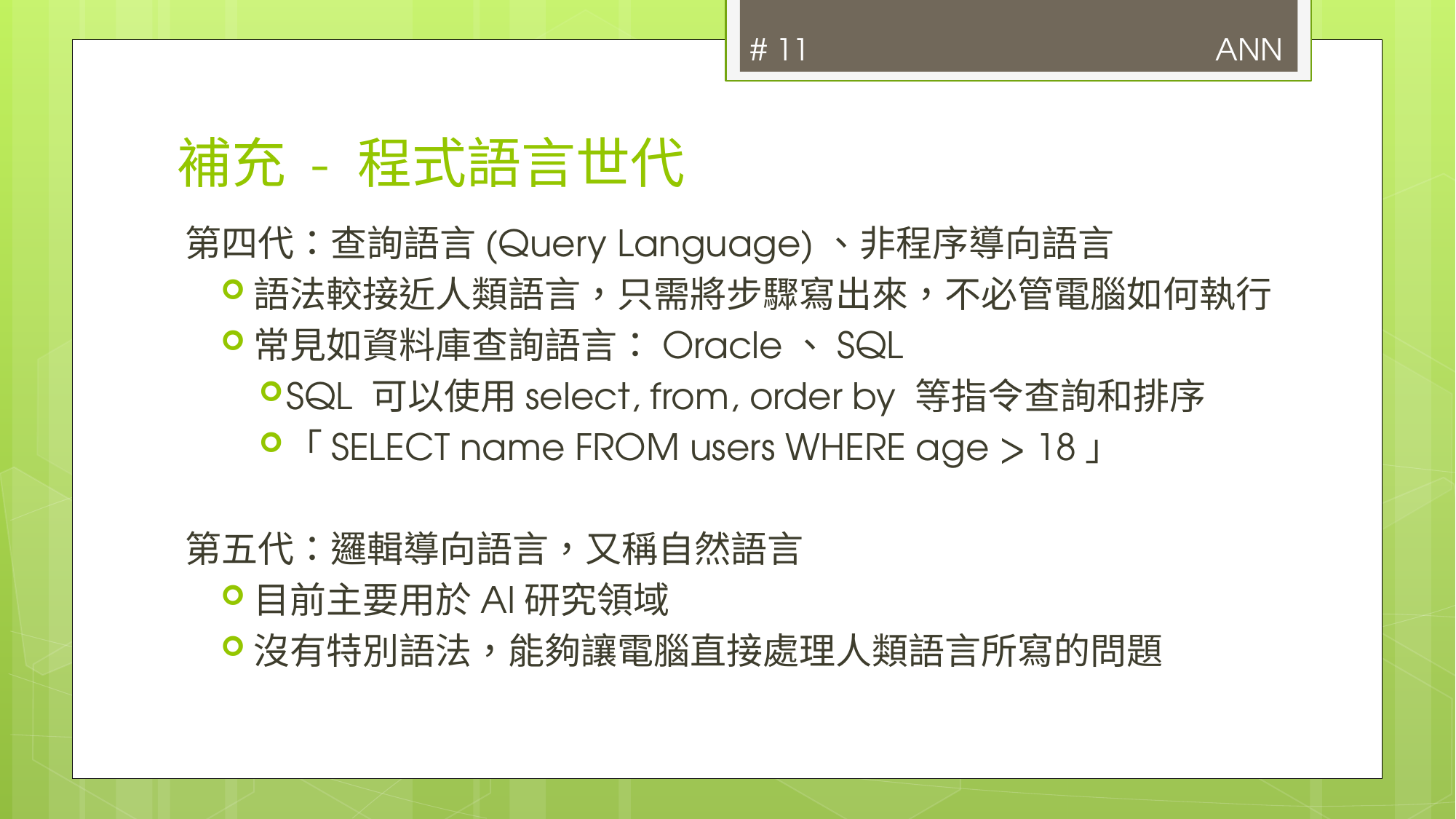

# 11
ANN
# 補充 - 程式語言世代
第四代：查詢語言(Query Language)、非程序導向語言
語法較接近人類語言，只需將步驟寫出來，不必管電腦如何執行
常見如資料庫查詢語言：Oracle、SQL
SQL 可以使用select, from, order by 等指令查詢和排序
「SELECT name FROM users WHERE age > 18」

第五代：邏輯導向語言，又稱自然語言
目前主要用於AI研究領域
沒有特別語法，能夠讓電腦直接處理人類語言所寫的問題